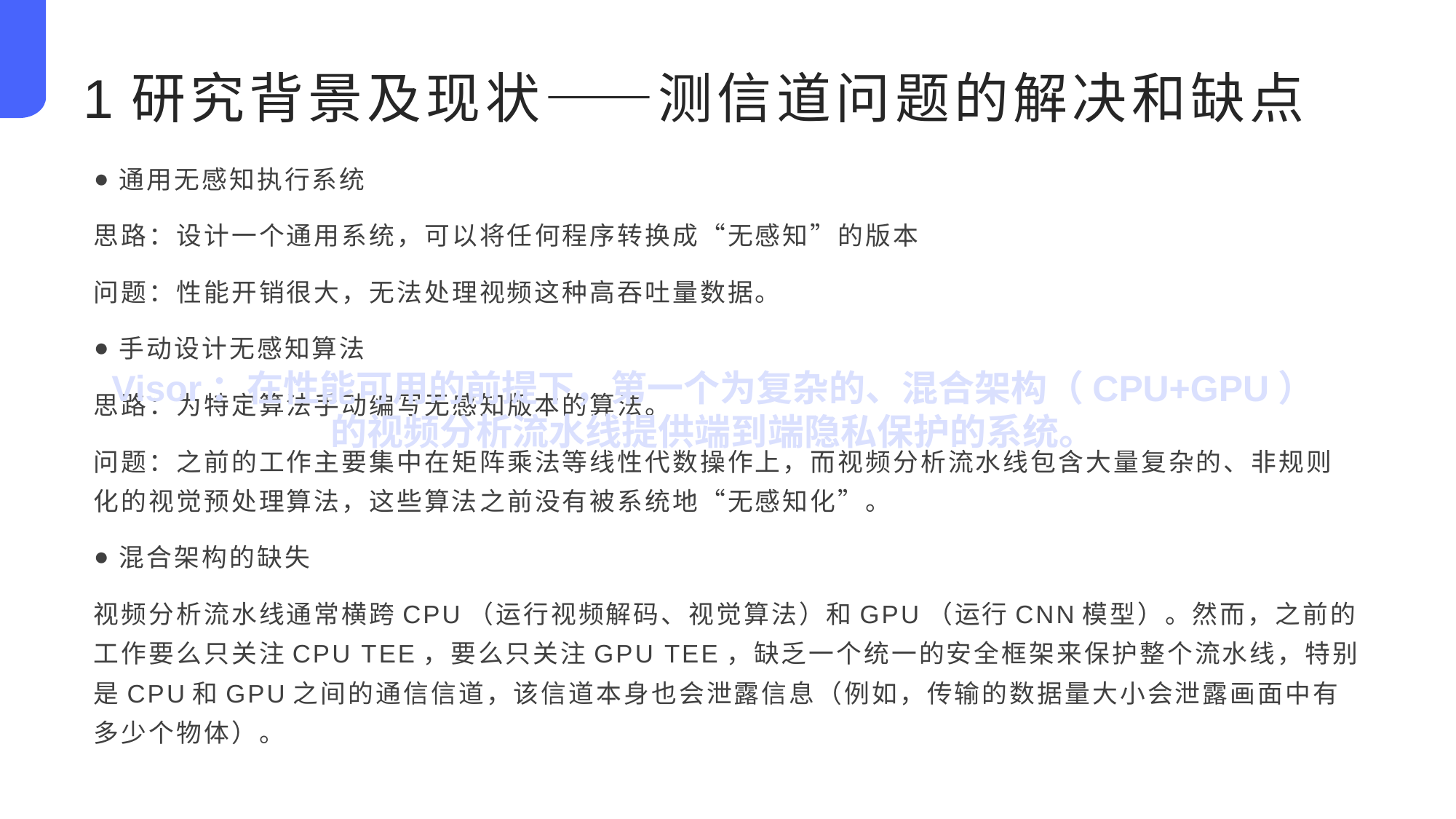

1研究背景及现状——测信道问题的解决和缺点
通用无感知执行系统
思路：设计一个通用系统，可以将任何程序转换成“无感知”的版本
问题：性能开销很大，无法处理视频这种高吞吐量数据。
手动设计无感知算法
思路：为特定算法手动编写无感知版本的算法。
问题：之前的工作主要集中在矩阵乘法等线性代数操作上，而视频分析流水线包含大量复杂的、非规则化的视觉预处理算法，这些算法之前没有被系统地“无感知化”。
混合架构的缺失
视频分析流水线通常横跨CPU（运行视频解码、视觉算法）和GPU（运行CNN模型）。然而，之前的工作要么只关注CPU TEE，要么只关注GPU TEE，缺乏一个统一的安全框架来保护整个流水线，特别是CPU和GPU之间的通信信道，该信道本身也会泄露信息（例如，传输的数据量大小会泄露画面中有多少个物体）。
Visor：在性能可用的前提下，第一个为复杂的、混合架构（CPU+GPU）
的视频分析流水线提供端到端隐私保护的系统。